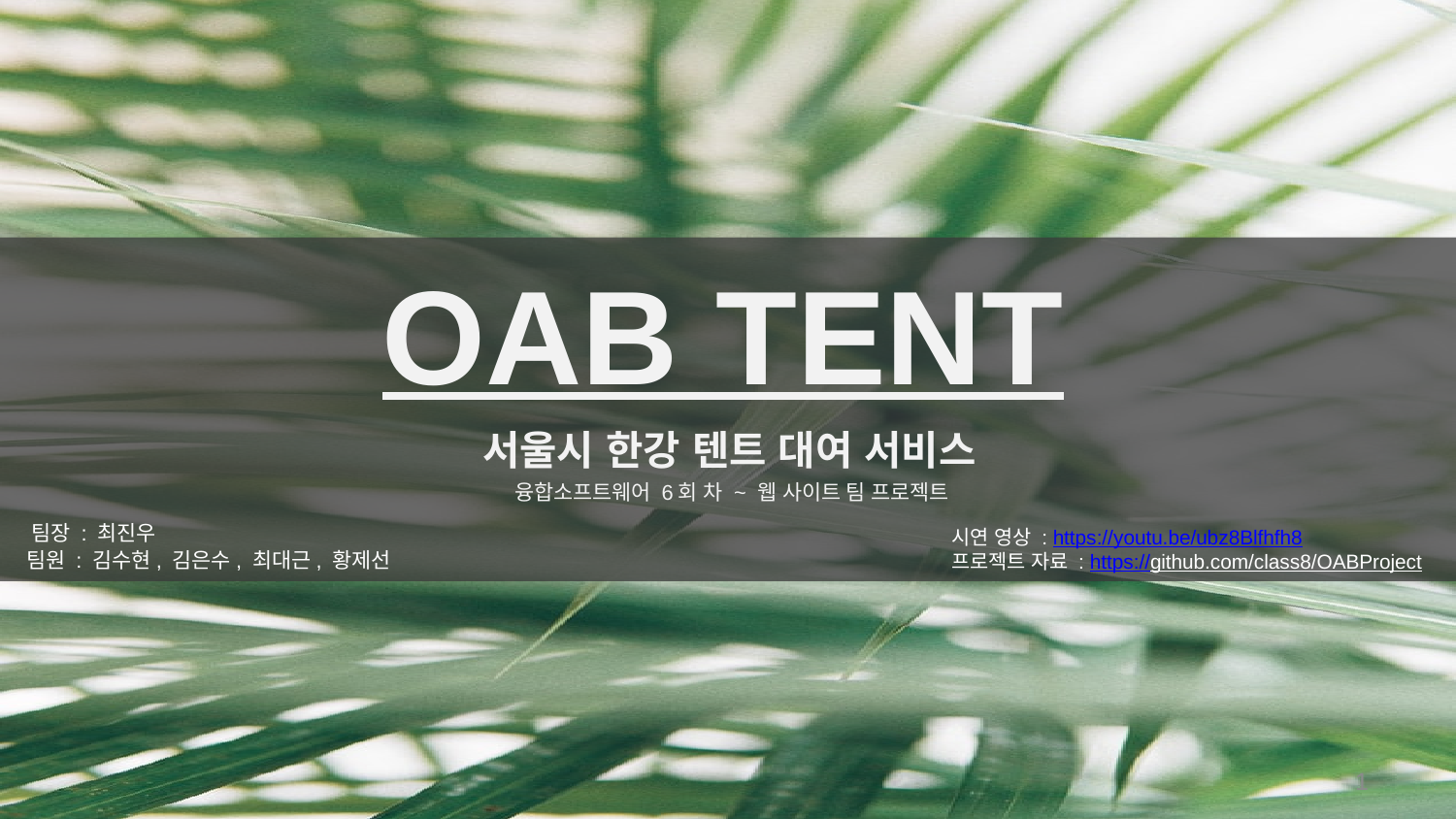

OAB TENT
서울시 한강 텐트 대여 서비스
융합소프트웨어 6회 차 ~ 웹 사이트 팀 프로젝트
팀장 : 최진우
시연 영상 : https://youtu.be/ubz8Blfhfh8
프로젝트 자료 : https://github.com/class8/OABProject
팀원 : 김수현, 김은수, 최대근, 황제선
1